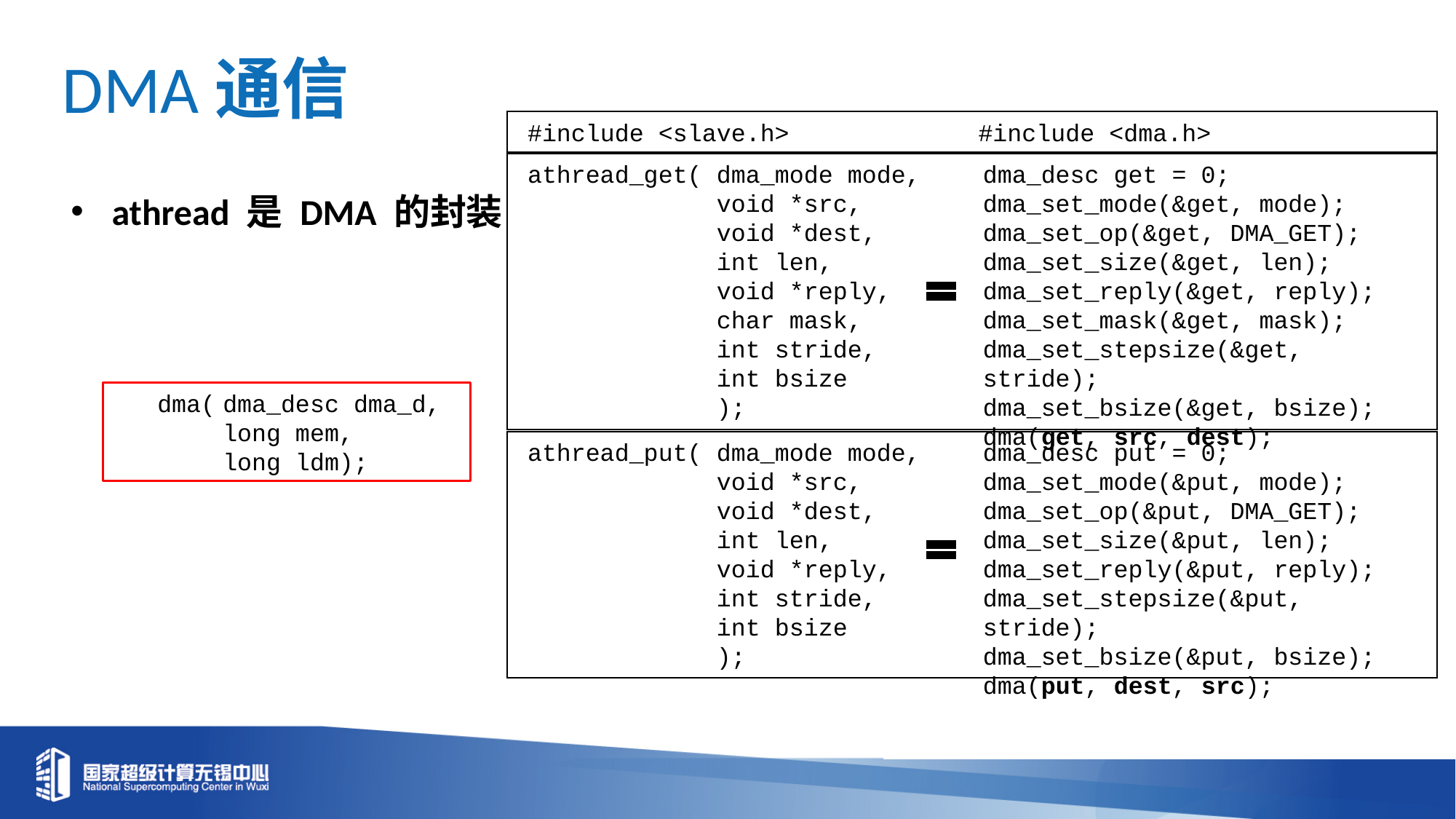

DMA通信

  #include <slave.h>             #include <dma.h>

athread 是 DMA 的封装
  athread_get(	dma_mode mode,
		void *src,
		void *dest,
		int len,
		void *reply,
		char mask,
		int stride,
		int bsize
		);
dma_desc get = 0;
dma_set_mode(&get, mode); dma_set_op(&get, DMA_GET); dma_set_size(&get, len);
dma_set_reply(&get, reply);
dma_set_mask(&get, mask);
dma_set_stepsize(&get, stride);
dma_set_bsize(&get, bsize);
dma(get, src, dest);

   dma(	dma_desc dma_d,
	long mem,
	long ldm);
  athread_put(	dma_mode mode,
		void *src,
		void *dest,
		int len,
		void *reply, 		int stride,
		int bsize
		);

dma_desc put = 0;
dma_set_mode(&put, mode); dma_set_op(&put, DMA_GET); dma_set_size(&put, len);
dma_set_reply(&put, reply); dma_set_stepsize(&put, stride);
dma_set_bsize(&put, bsize);
dma(put, dest, src);